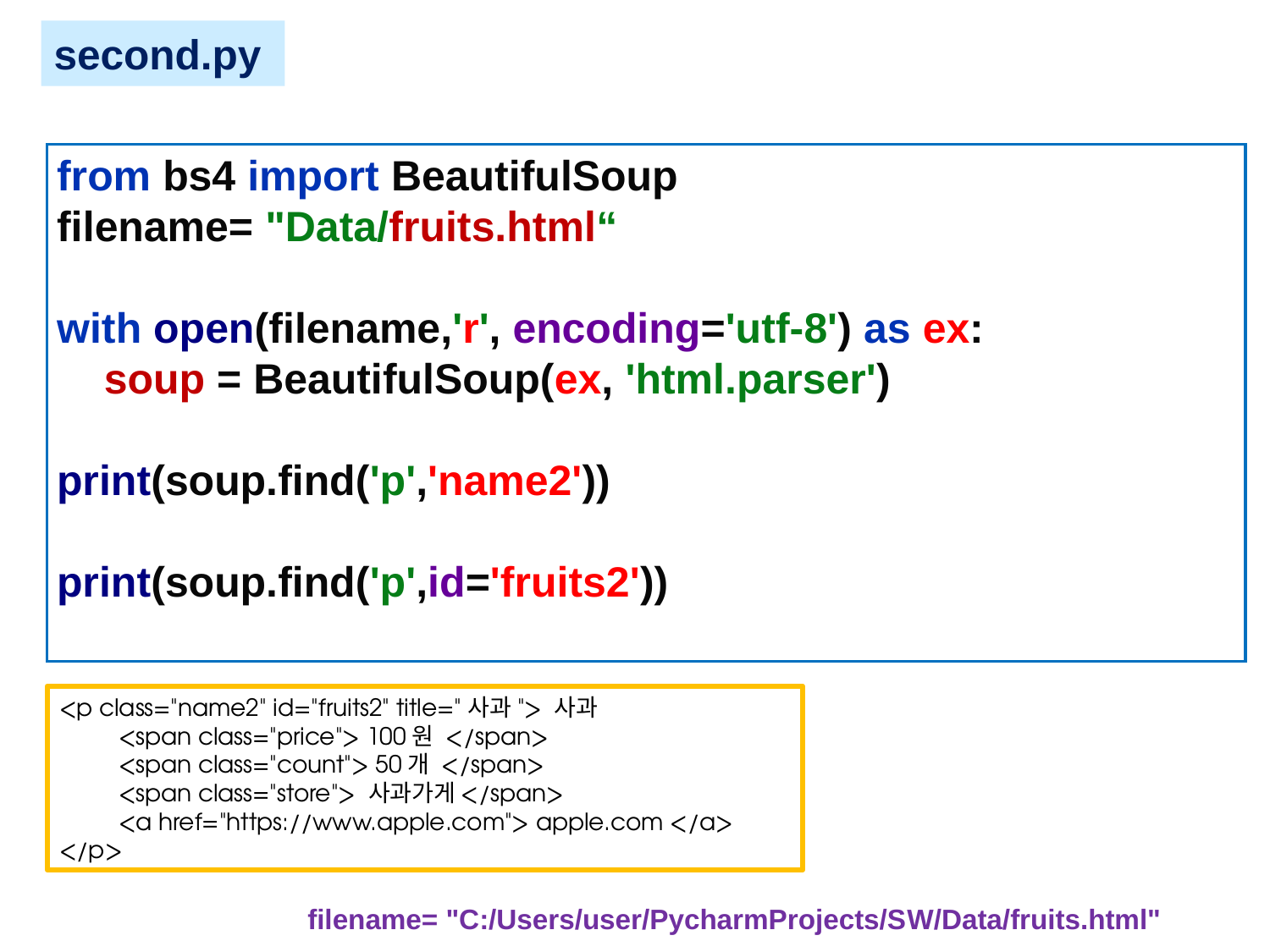

second.py
from bs4 import BeautifulSoup
filename= "Data/fruits.html“
with open(filename,'r', encoding='utf-8') as ex:
    soup = BeautifulSoup(ex, 'html.parser')
print(soup.find('p','name2'))
print(soup.find('p',id='fruits2'))

<p class="name2" id="fruits2" title="사과"> 사과
         <span class="price"> 100원 </span>
         <span class="count"> 50개 </span>
         <span class="store"> 사과가게</span>
         <a href="https://www.apple.com"> apple.com </a>
</p>
filename= "C:/Users/user/PycharmProjects/SW/Data/fruits.html"